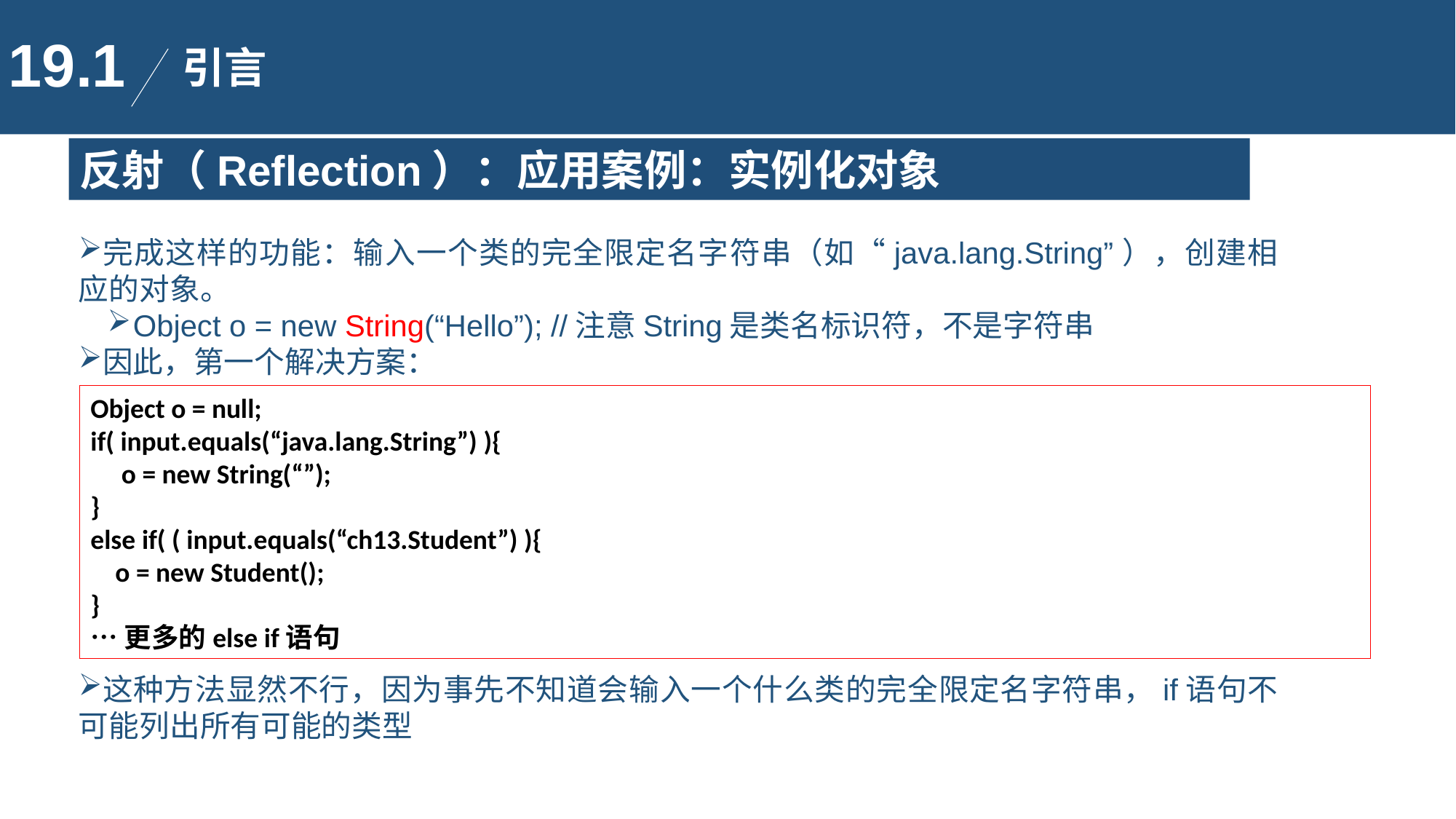

19.1
引言
反射（Reflection）：应用案例：实例化对象
完成这样的功能：输入一个类的完全限定名字符串（如“java.lang.String”），创建相应的对象。
Object o = new String(“Hello”); //注意String是类名标识符，不是字符串
因此，第一个解决方案：

这种方法显然不行，因为事先不知道会输入一个什么类的完全限定名字符串，if语句不可能列出所有可能的类型
Object o = null;
if( input.equals(“java.lang.String”) ){
     o = new String(“”);
}
else if( ( input.equals(“ch13.Student”) ){
    o = new Student();
}
…更多的else if语句